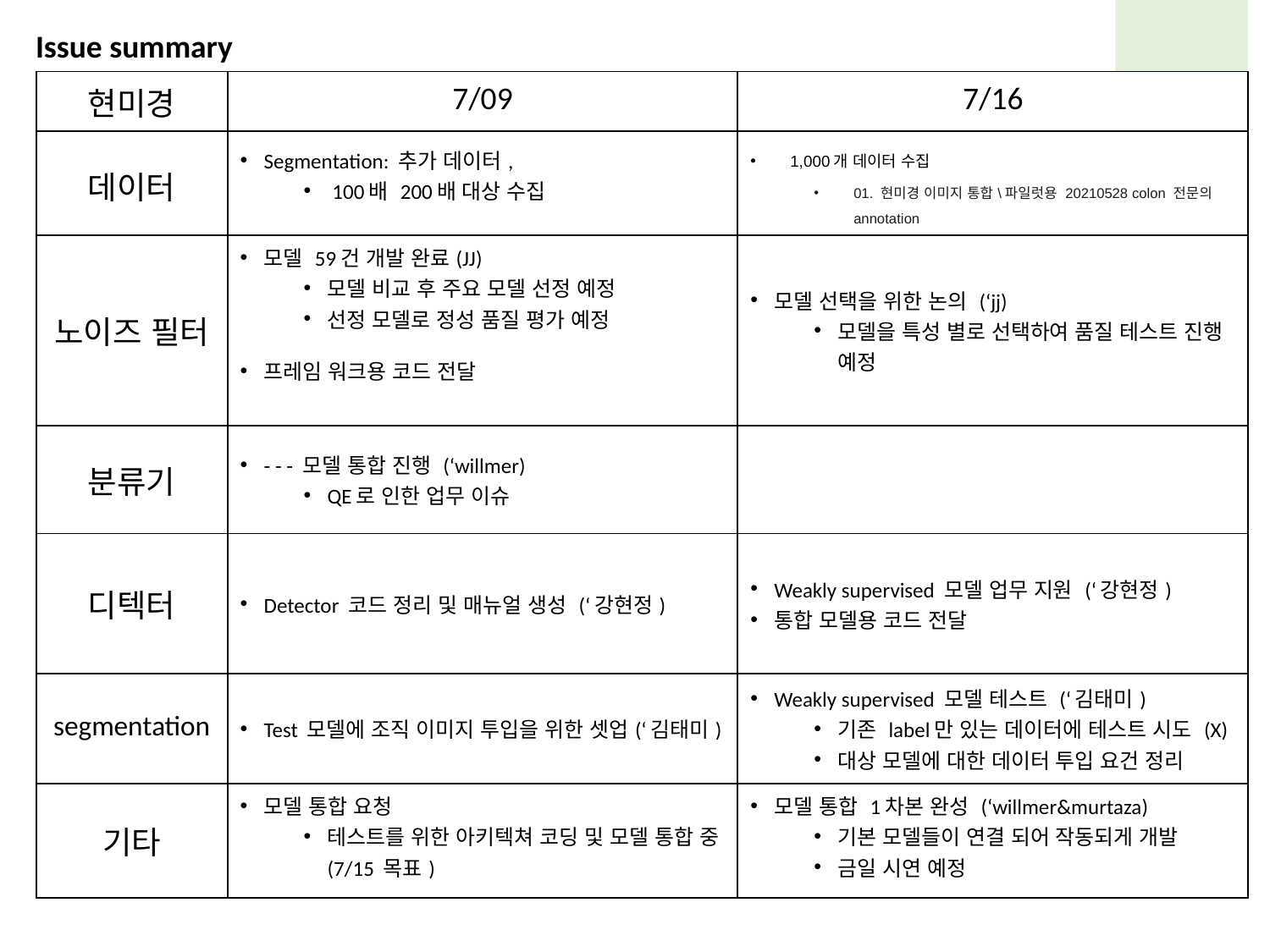

Issue summary
| 현미경 | 7/09 | 7/16 |
| --- | --- | --- |
| 데이터 | Segmentation: 추가 데이터, 100배 200배 대상 수집 | 1,000개 데이터 수집 01. 현미경 이미지 통합\파일럿용 20210528 colon 전문의 annotation |
| 노이즈 필터 | 모델 59건 개발 완료(JJ) 모델 비교 후 주요 모델 선정 예정 선정 모델로 정성 품질 평가 예정 프레임 워크용 코드 전달 | 모델 선택을 위한 논의 (‘jj) 모델을 특성 별로 선택하여 품질 테스트 진행 예정 |
| --- | --- | --- |
| 분류기 | - - - 모델 통합 진행 (‘willmer) QE로 인한 업무 이슈 |  |
| 디텍터 | Detector 코드 정리 및 매뉴얼 생성 (‘강현정) | Weakly supervised 모델 업무 지원 (‘강현정) 통합 모델용 코드 전달 |
| segmentation | Test 모델에 조직 이미지 투입을 위한 셋업(‘김태미) | Weakly supervised 모델 테스트 (‘김태미) 기존 label만 있는 데이터에 테스트 시도 (X) 대상 모델에 대한 데이터 투입 요건 정리 |
| 기타 | 모델 통합 요청 테스트를 위한 아키텍쳐 코딩 및 모델 통합 중 (7/15 목표) | 모델 통합 1차본 완성 (‘willmer&murtaza) 기본 모델들이 연결 되어 작동되게 개발 금일 시연 예정 |